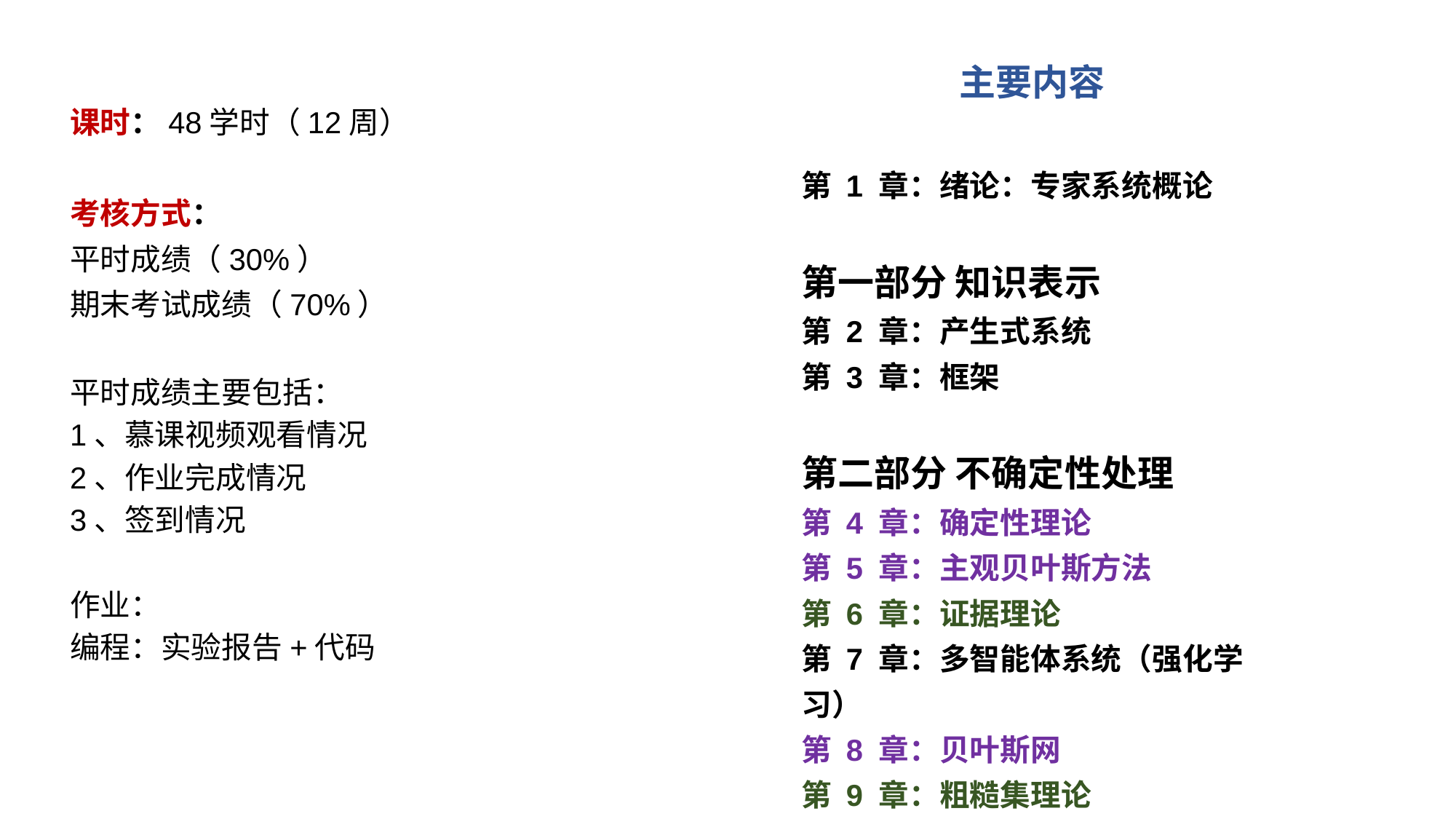

主要内容

第 1 章：绪论：专家系统概论

第一部分 知识表示
第 2 章：产生式系统
第 3 章：框架

第二部分 不确定性处理
第 4 章：确定性理论
第 5 章：主观贝叶斯方法
第 6 章：证据理论
第 7 章：多智能体系统（强化学习）
第 8 章：贝叶斯网
第 9 章：粗糙集理论
课时：48学时（12周）

考核方式：
平时成绩（30%）
期末考试成绩（70%）

平时成绩主要包括：
1、慕课视频观看情况
2、作业完成情况
3、签到情况

作业：
编程：实验报告+代码